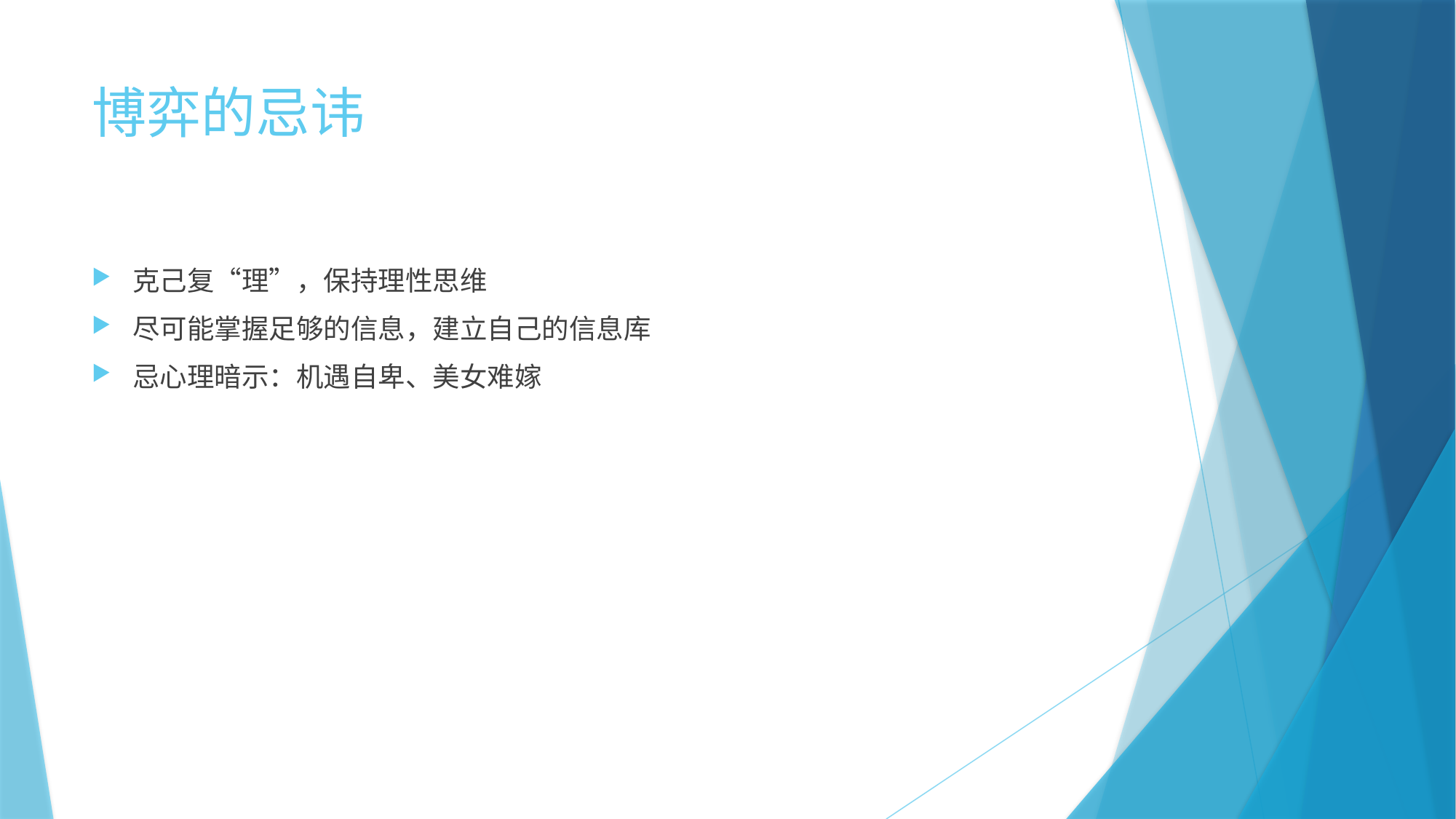

# 博弈的忌讳
克己复“理”，保持理性思维
尽可能掌握足够的信息，建立自己的信息库
忌心理暗示：机遇自卑、美女难嫁